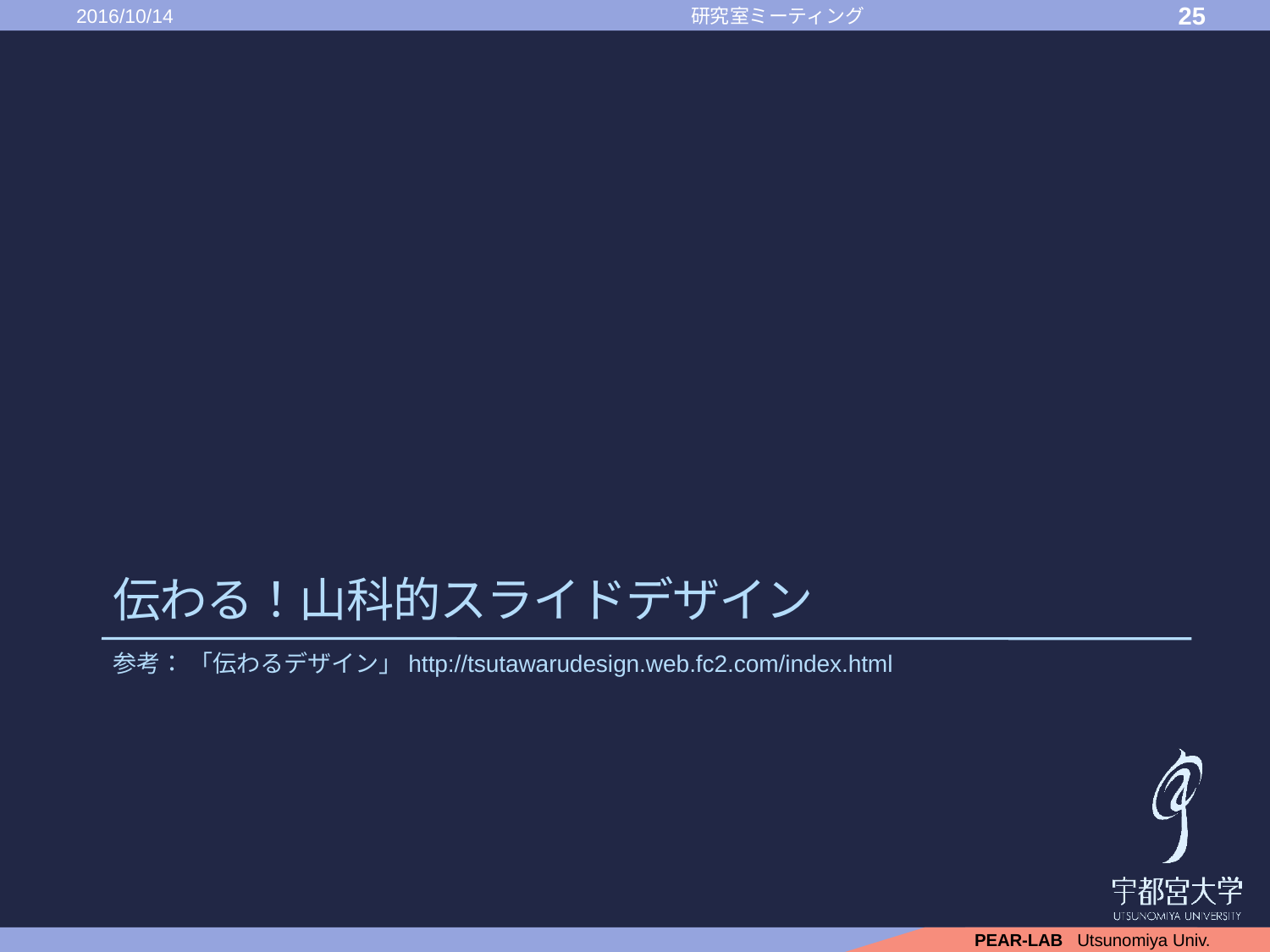

2016/10/14
25
研究室ミーティング
# 伝わる！山科的スライドデザイン
参考： 「伝わるデザイン」http://tsutawarudesign.web.fc2.com/index.html